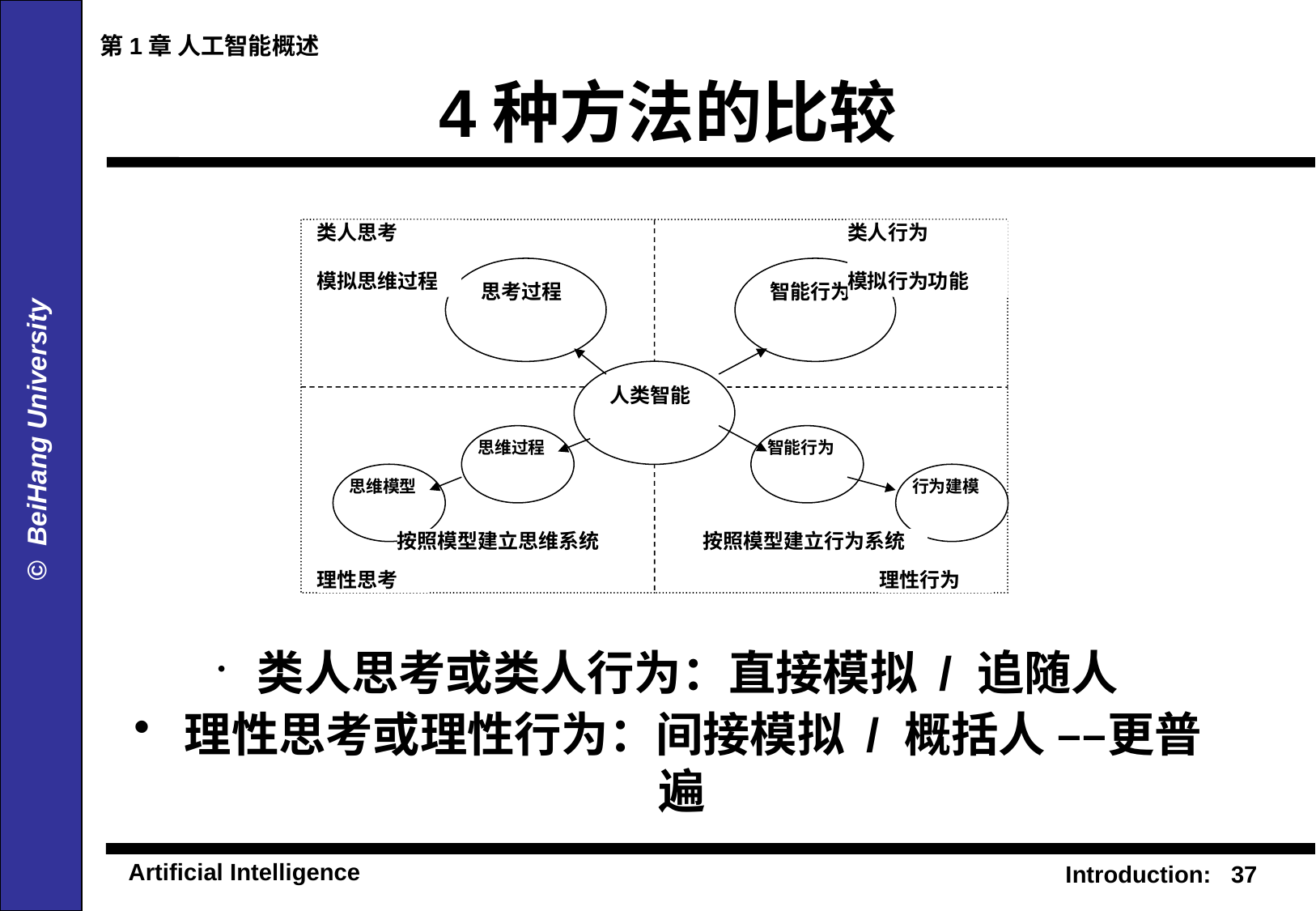

第1章 人工智能概述
# 4种方法的比较

类人思考

模拟思维过程

类人行为

模拟行为功能
思考过程
智能行为

人类智能

思维过程

智能行为

思维模型
行为建模

按照模型建立思维系统
按照模型建立行为系统
理性思考
理性行为
 类人思考或类人行为：直接模拟 / 追随人
 理性思考或理性行为：间接模拟 / 概括人 ––更普遍